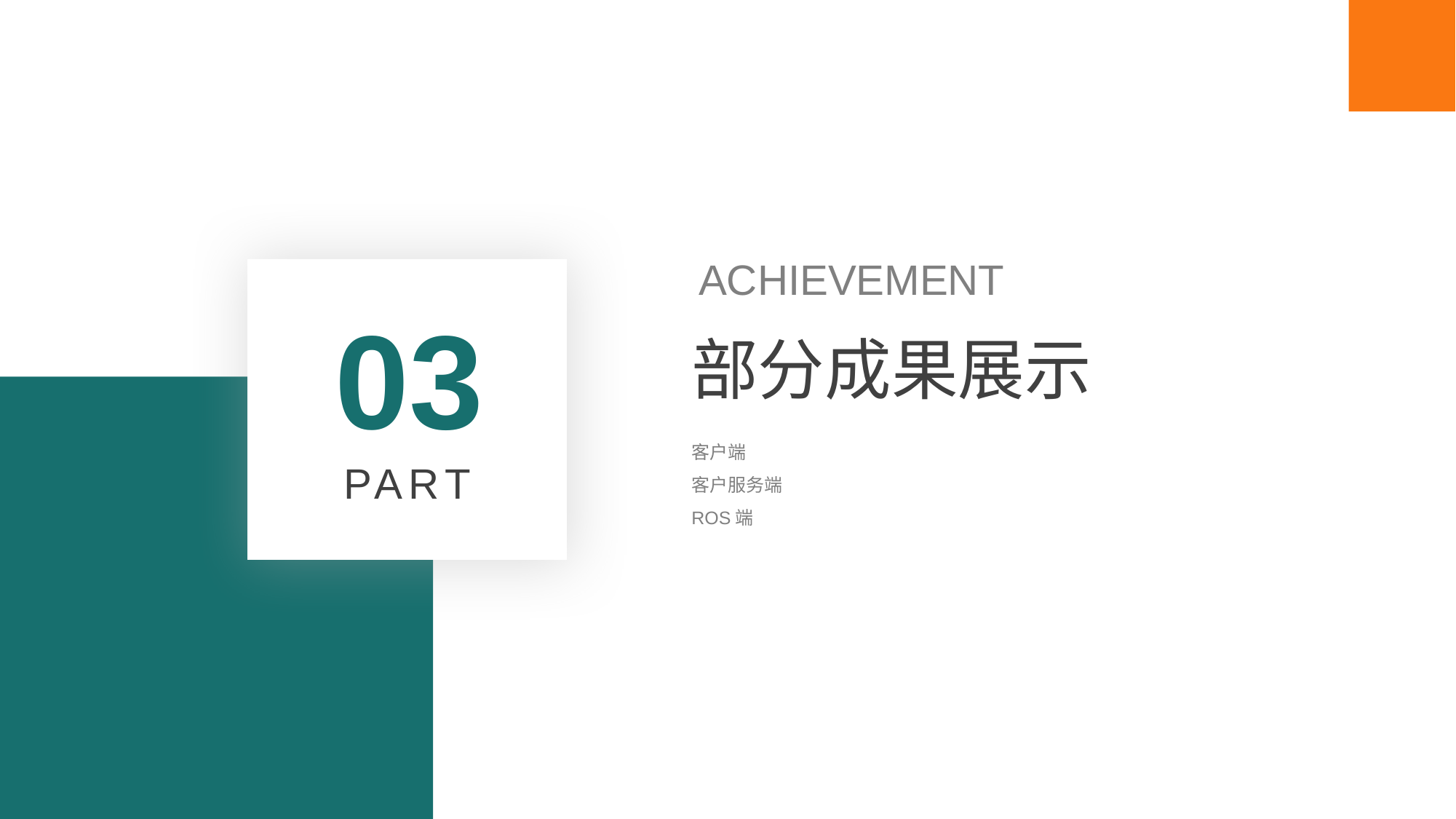

ACHIEVEMENT

03
部分成果展示

客户端
客户服务端
ROS端
PART